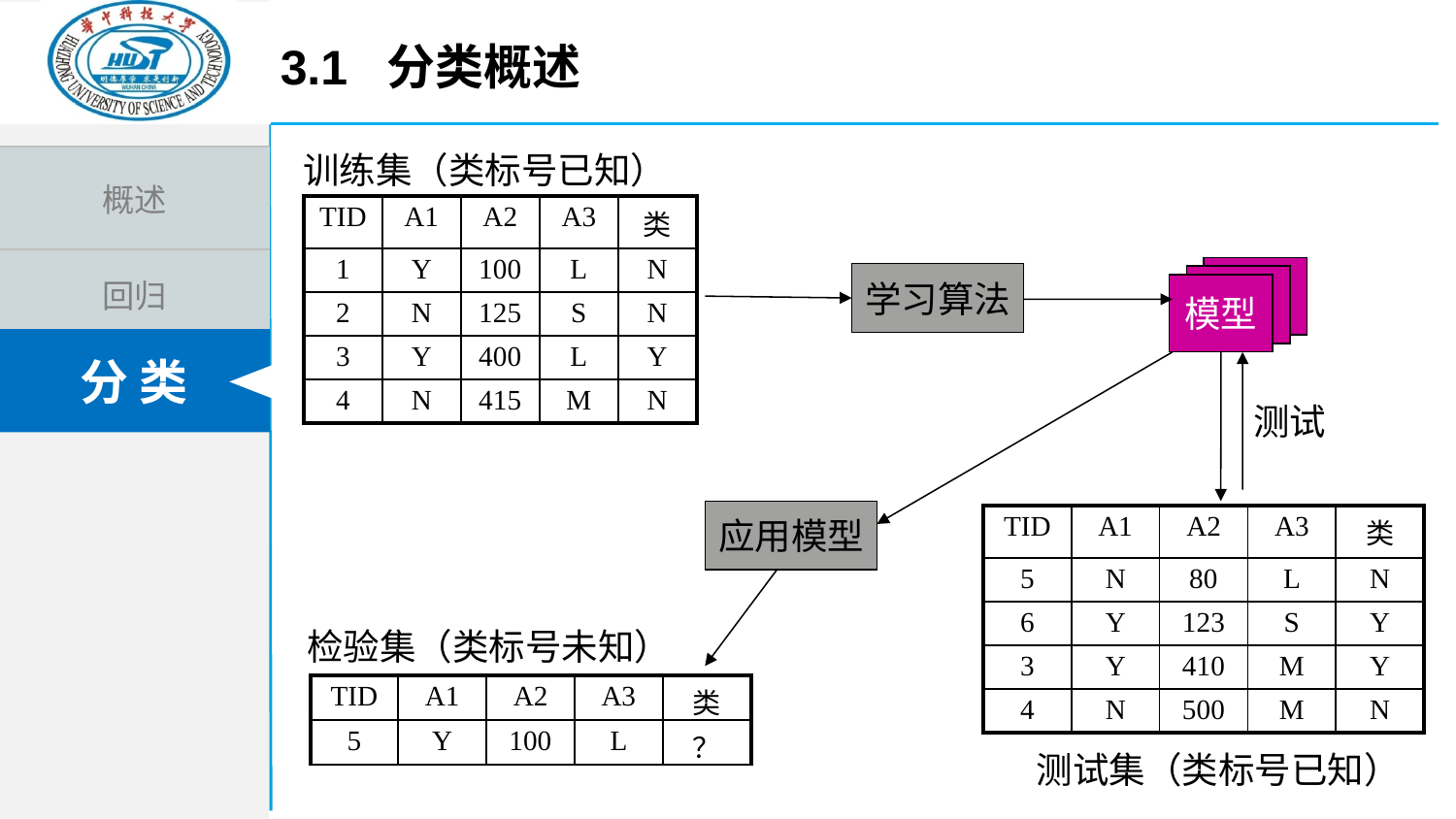

3.1  分类概述
训练集（类标号已知）
| TID | A1 | A2 | A3 | 类 |
| --- | --- | --- | --- | --- |
| 1 | Y | 100 | L | N |
| 2 | N | 125 | S | N |
| 3 | Y | 400 | L | Y |
| 4 | N | 415 | M | N |

学习算法

模型

测试
应用模型
| TID | A1 | A2 | A3 | 类 |
| --- | --- | --- | --- | --- |
| 5 | N | 80 | L | N |
| 6 | Y | 123 | S | Y |
| 3 | Y | 410 | M | Y |
| 4 | N | 500 | M | N |

检验集（类标号未知）
| TID | A1 | A2 | A3 | 类 |
| --- | --- | --- | --- | --- |
| 5 | Y | 100 | L | ？ |
测试集（类标号已知）